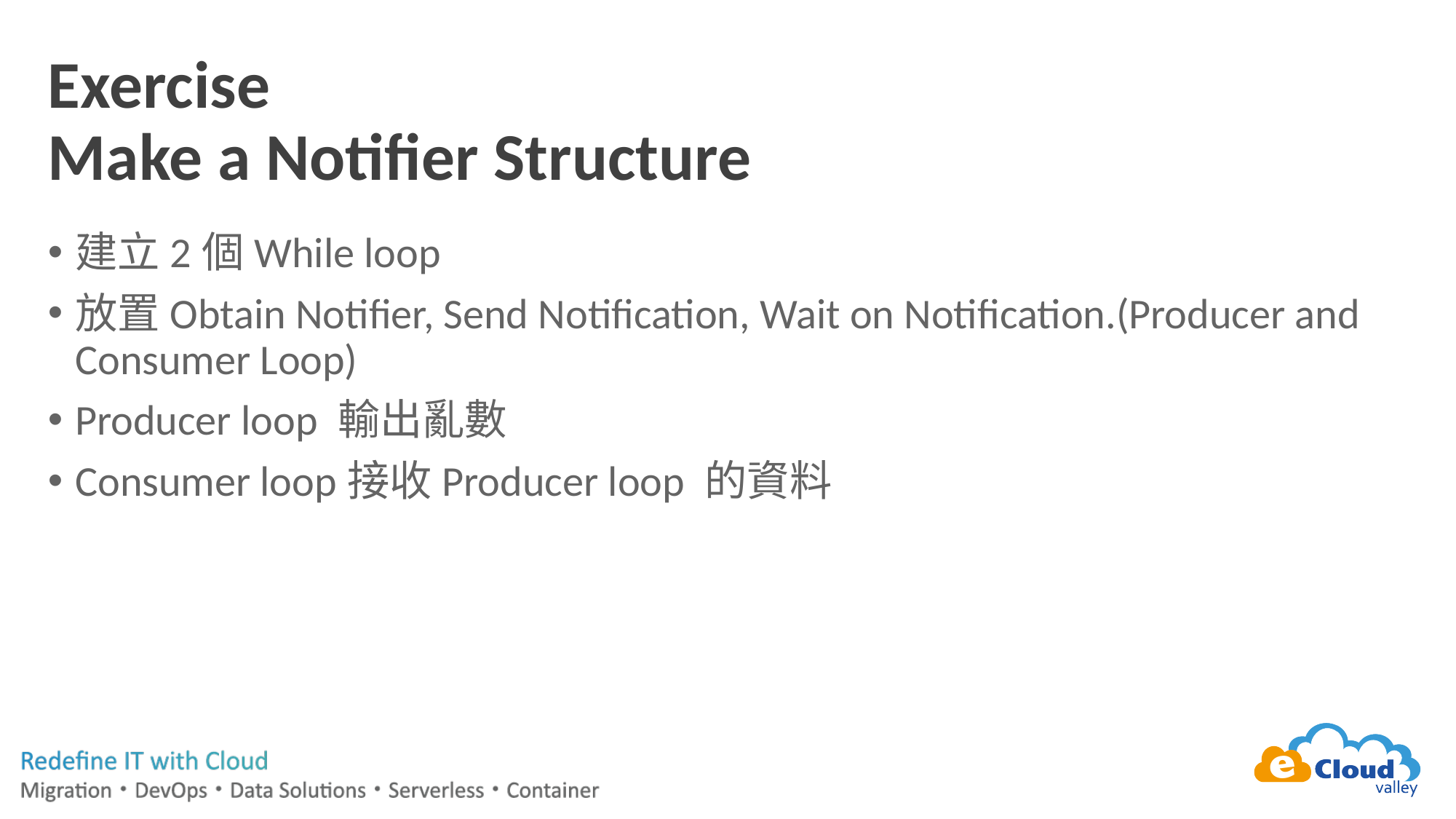

# Exercise Make a Notifier Structure
建立2個While loop
放置Obtain Notifier, Send Notification, Wait on Notification.(Producer and Consumer Loop)
Producer loop 輸出亂數
Consumer loop接收Producer loop 的資料